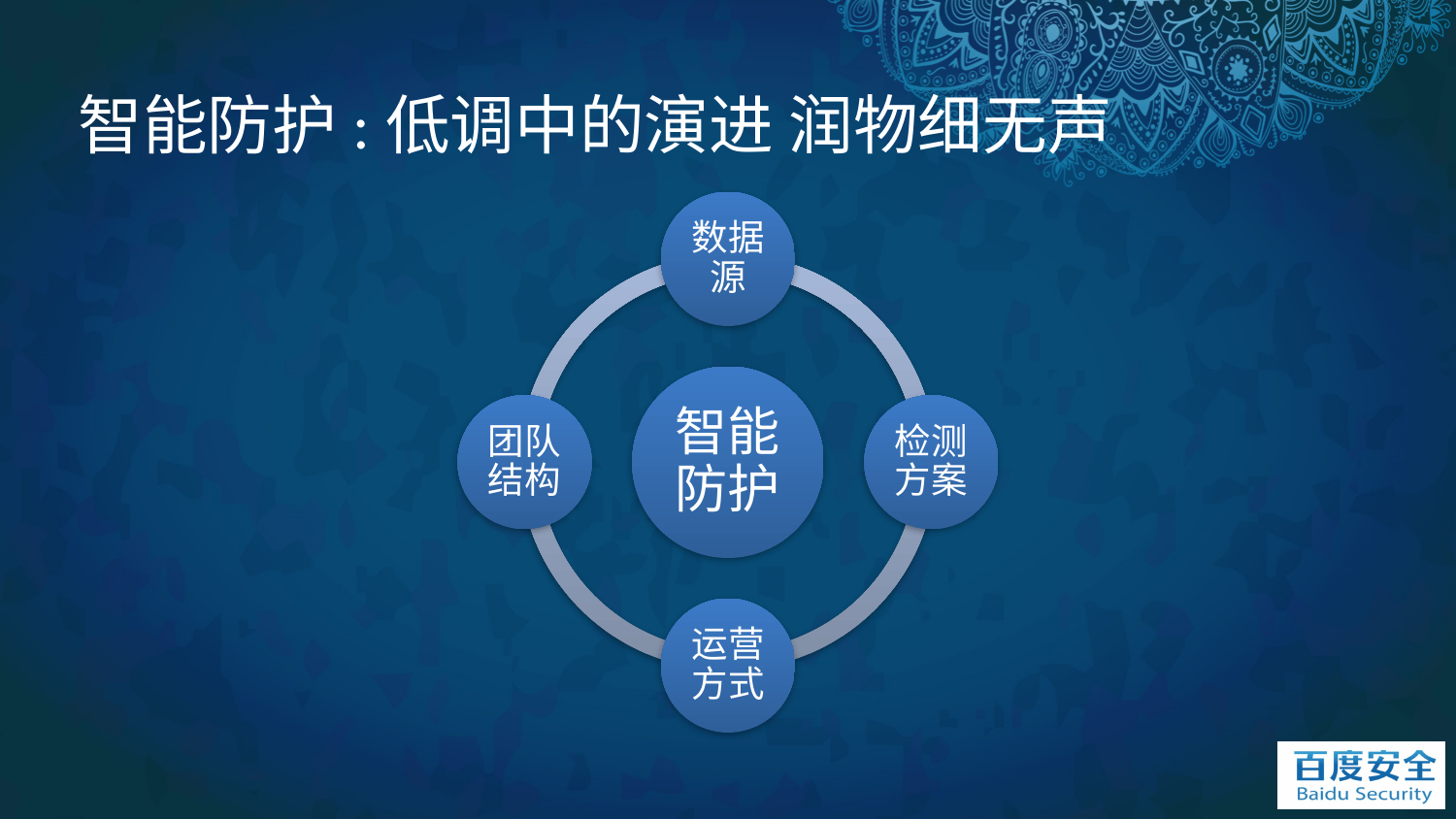

智能防护:低调中的演进 润物细无声
智能防护
数据源
检测方案
运营方式
团队结构